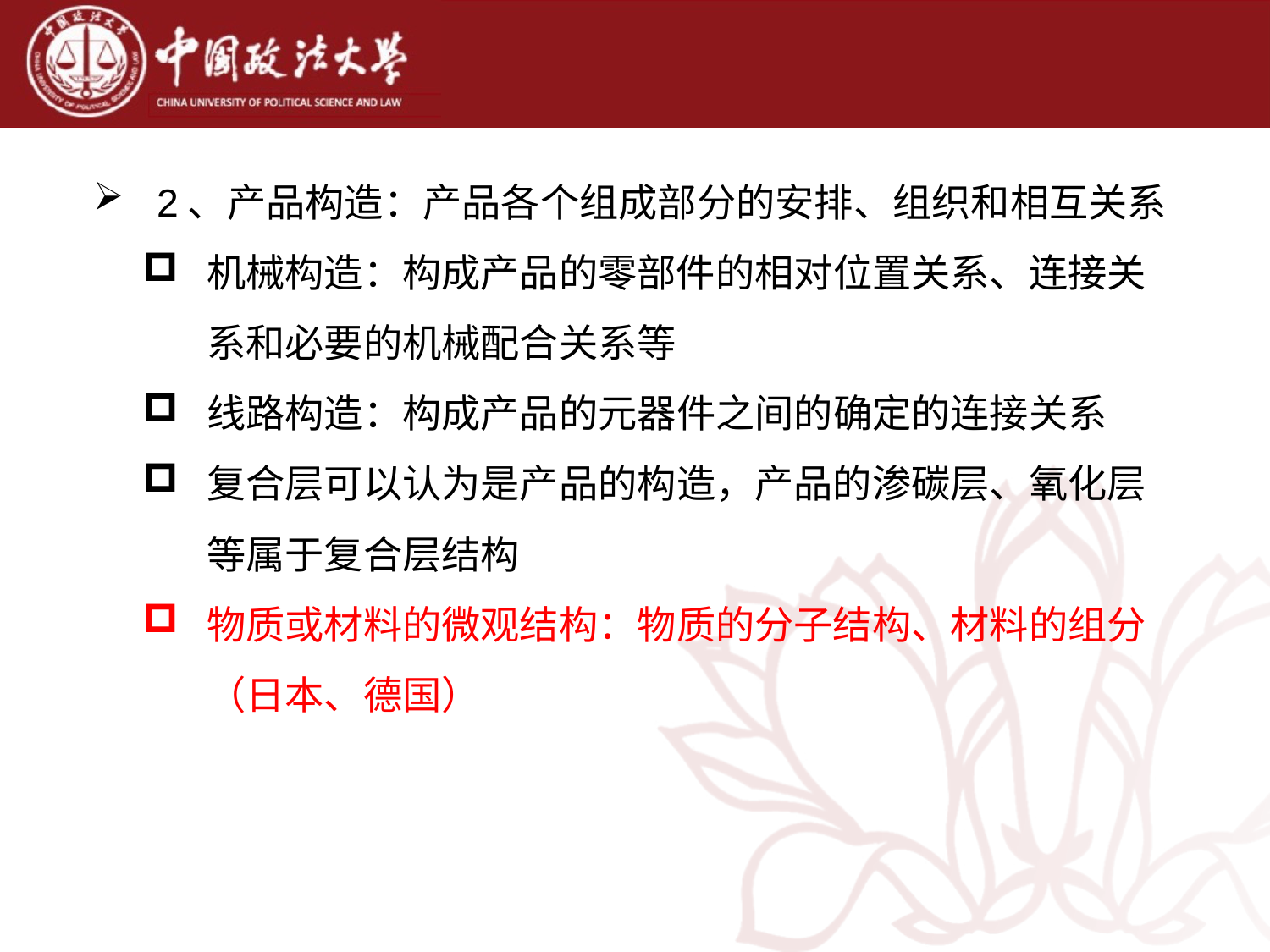

2、产品构造：产品各个组成部分的安排、组织和相互关系
机械构造：构成产品的零部件的相对位置关系、连接关系和必要的机械配合关系等
线路构造：构成产品的元器件之间的确定的连接关系
复合层可以认为是产品的构造，产品的渗碳层、氧化层等属于复合层结构
物质或材料的微观结构：物质的分子结构、材料的组分（日本、德国）